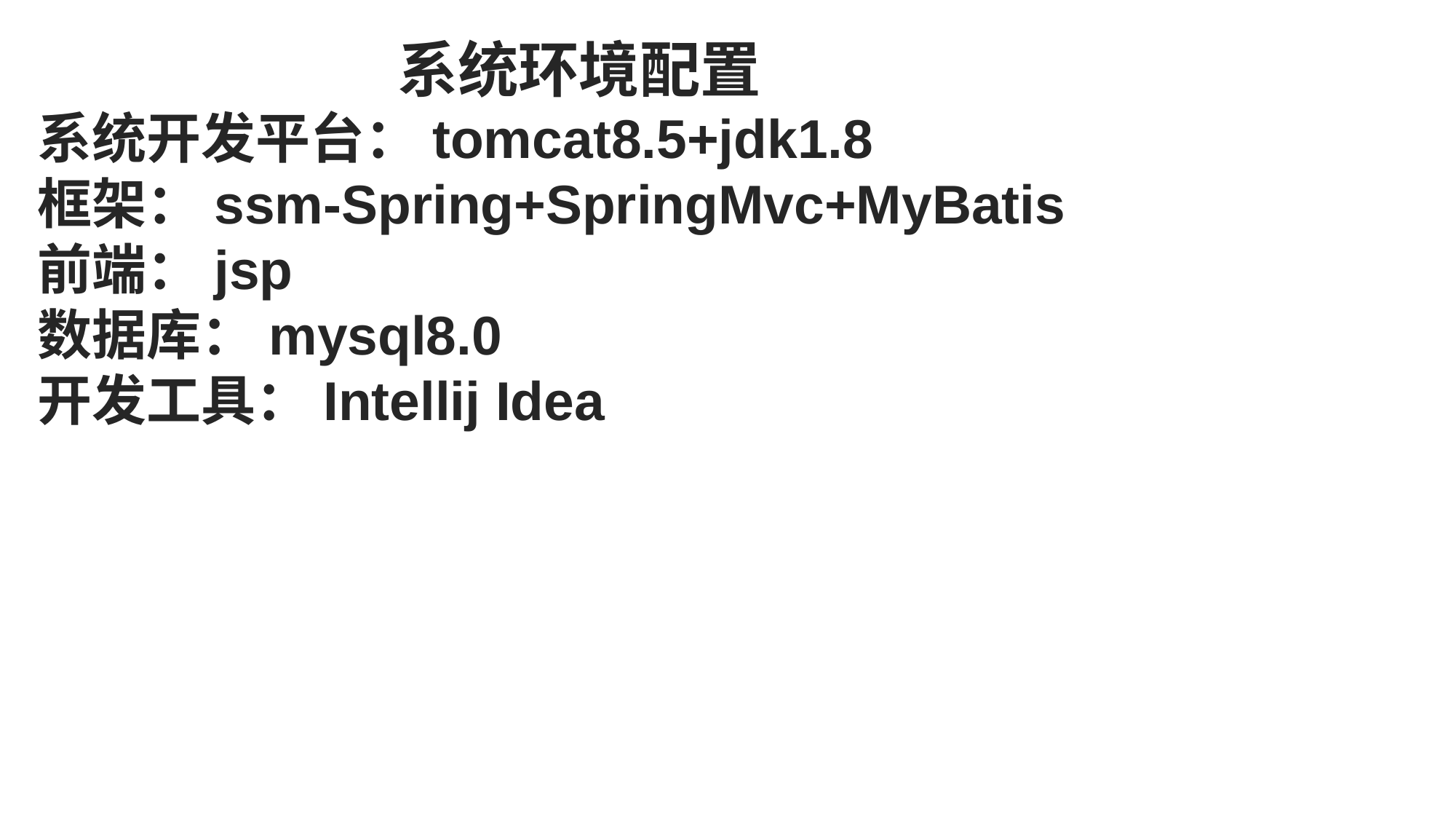

系统环境配置
系统开发平台：tomcat8.5+jdk1.8
框架：ssm-Spring+SpringMvc+MyBatis
前端：jsp
数据库：mysql8.0
开发工具：Intellij Idea